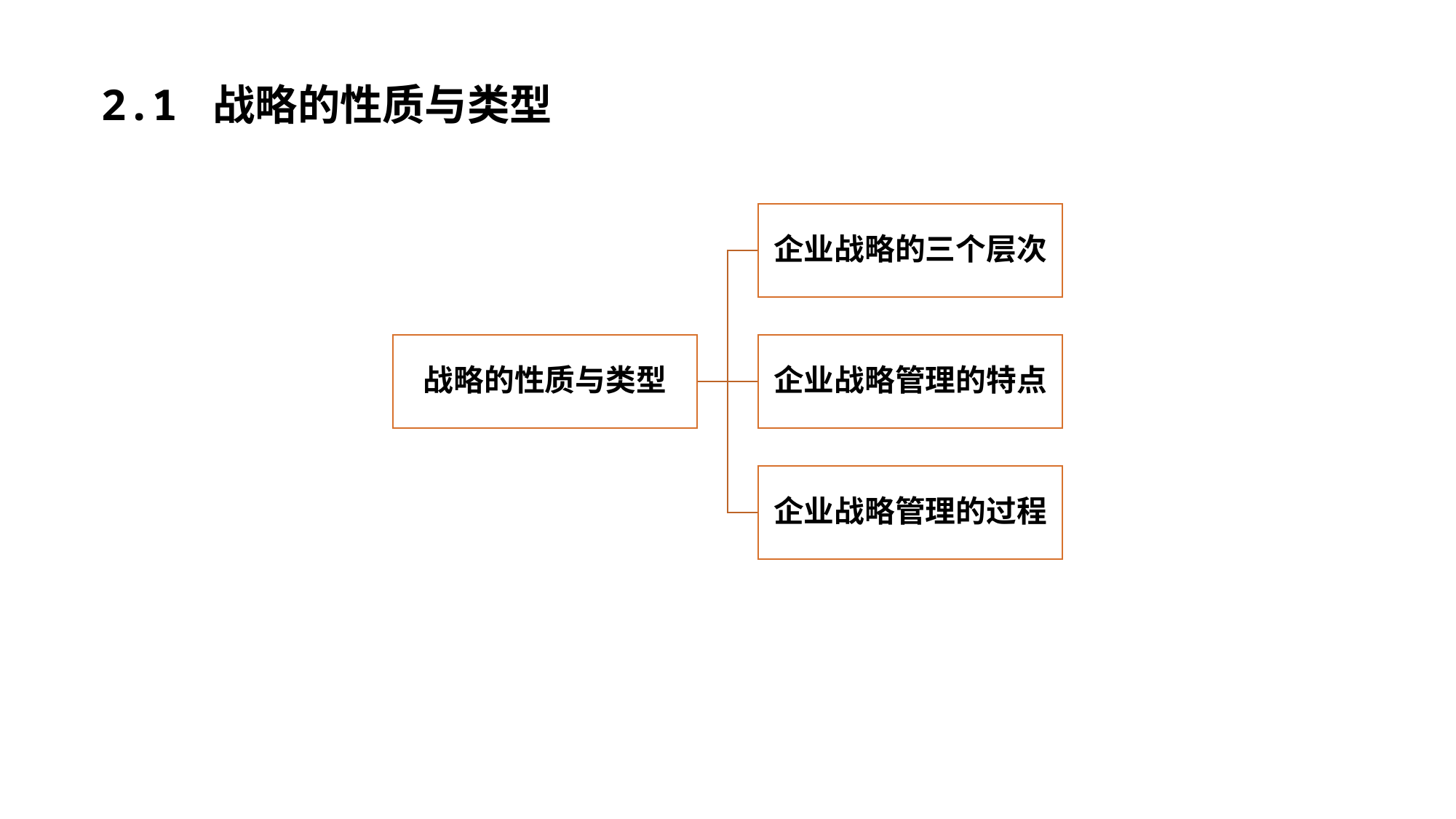

2.1 战略的性质与类型
战略的性质与类型
企业战略的三个层次
企业战略管理的特点
企业战略管理的过程